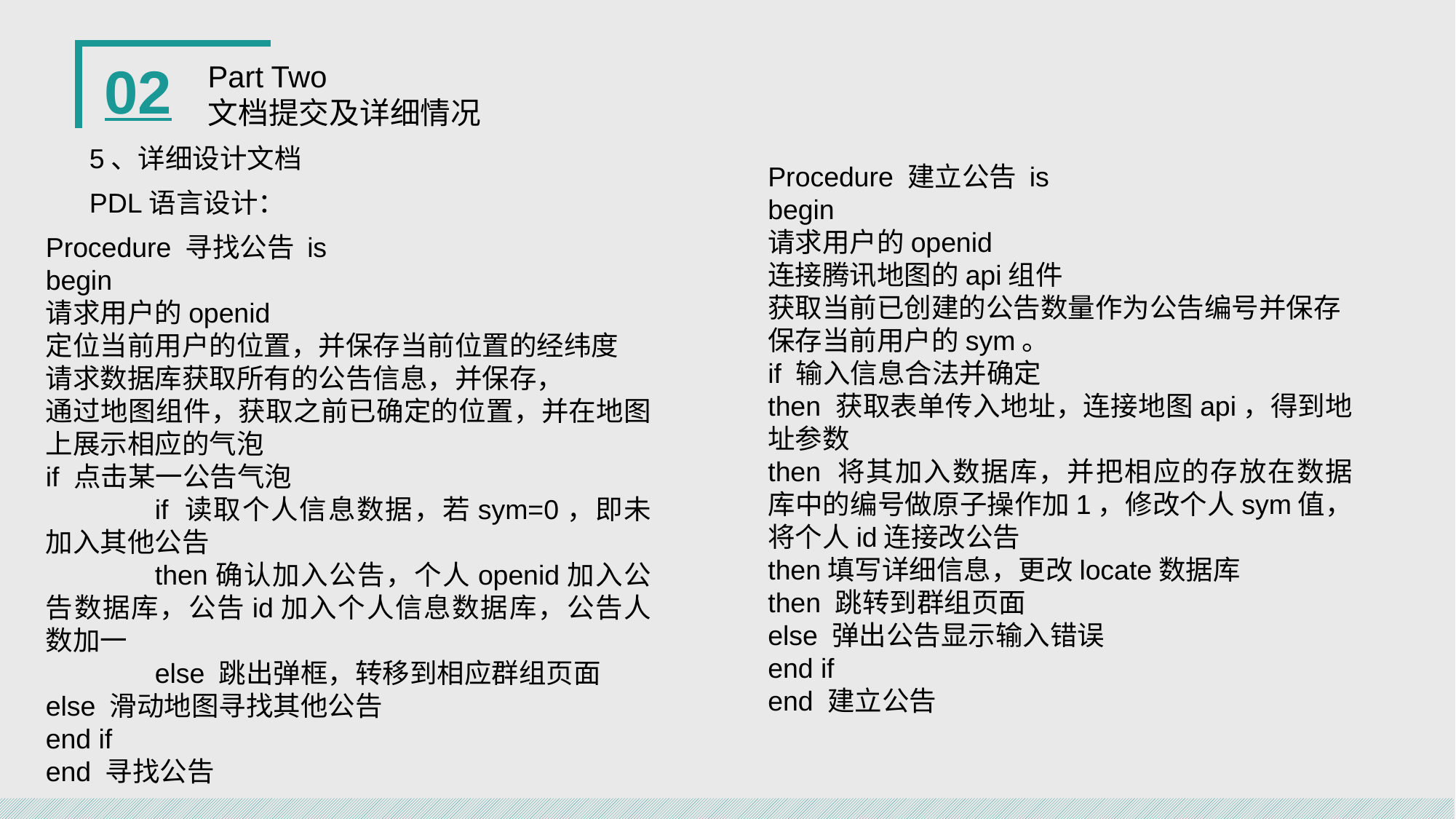

02
Part Two
文档提交及详细情况
5、详细设计文档
Procedure 建立公告 is
begin
请求用户的openid
连接腾讯地图的api组件
获取当前已创建的公告数量作为公告编号并保存
保存当前用户的sym。
if 输入信息合法并确定
then 获取表单传入地址，连接地图api，得到地址参数
then 将其加入数据库，并把相应的存放在数据库中的编号做原子操作加1，修改个人sym值，将个人id连接改公告
then填写详细信息，更改locate数据库
then 跳转到群组页面
else 弹出公告显示输入错误
end if
end 建立公告

PDL语言设计：
Procedure 寻找公告 is
begin
请求用户的openid
定位当前用户的位置，并保存当前位置的经纬度
请求数据库获取所有的公告信息，并保存，
通过地图组件，获取之前已确定的位置，并在地图上展示相应的气泡
if 点击某一公告气泡
	if 读取个人信息数据，若sym=0，即未加入其他公告
	then确认加入公告，个人openid加入公告数据库，公告id加入个人信息数据库，公告人数加一
	else 跳出弹框，转移到相应群组页面
else 滑动地图寻找其他公告
end if
end 寻找公告